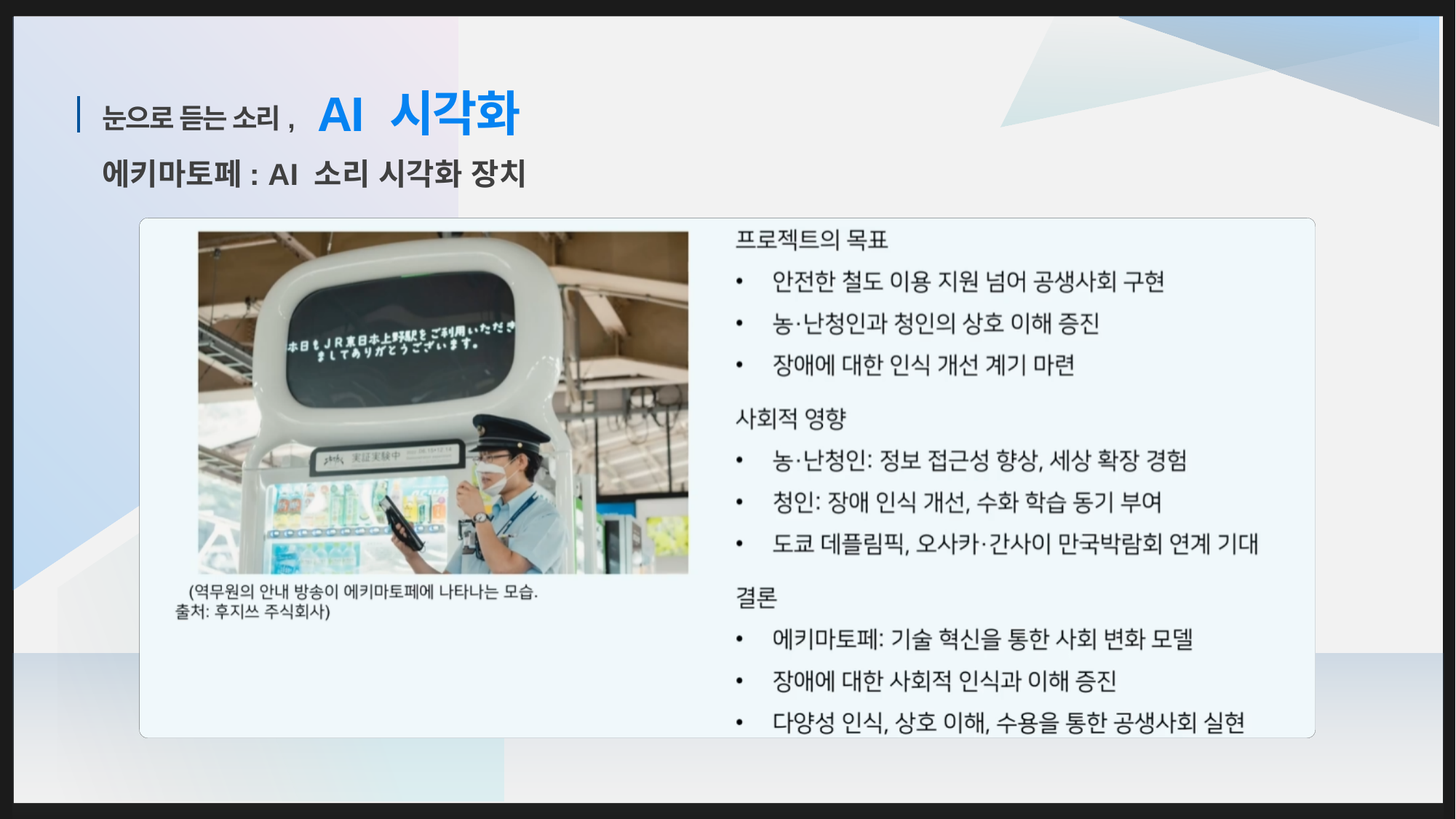

AI 시각화
# 눈으로 듣는 소리,
에키마토페: AI 소리 시각화 장치